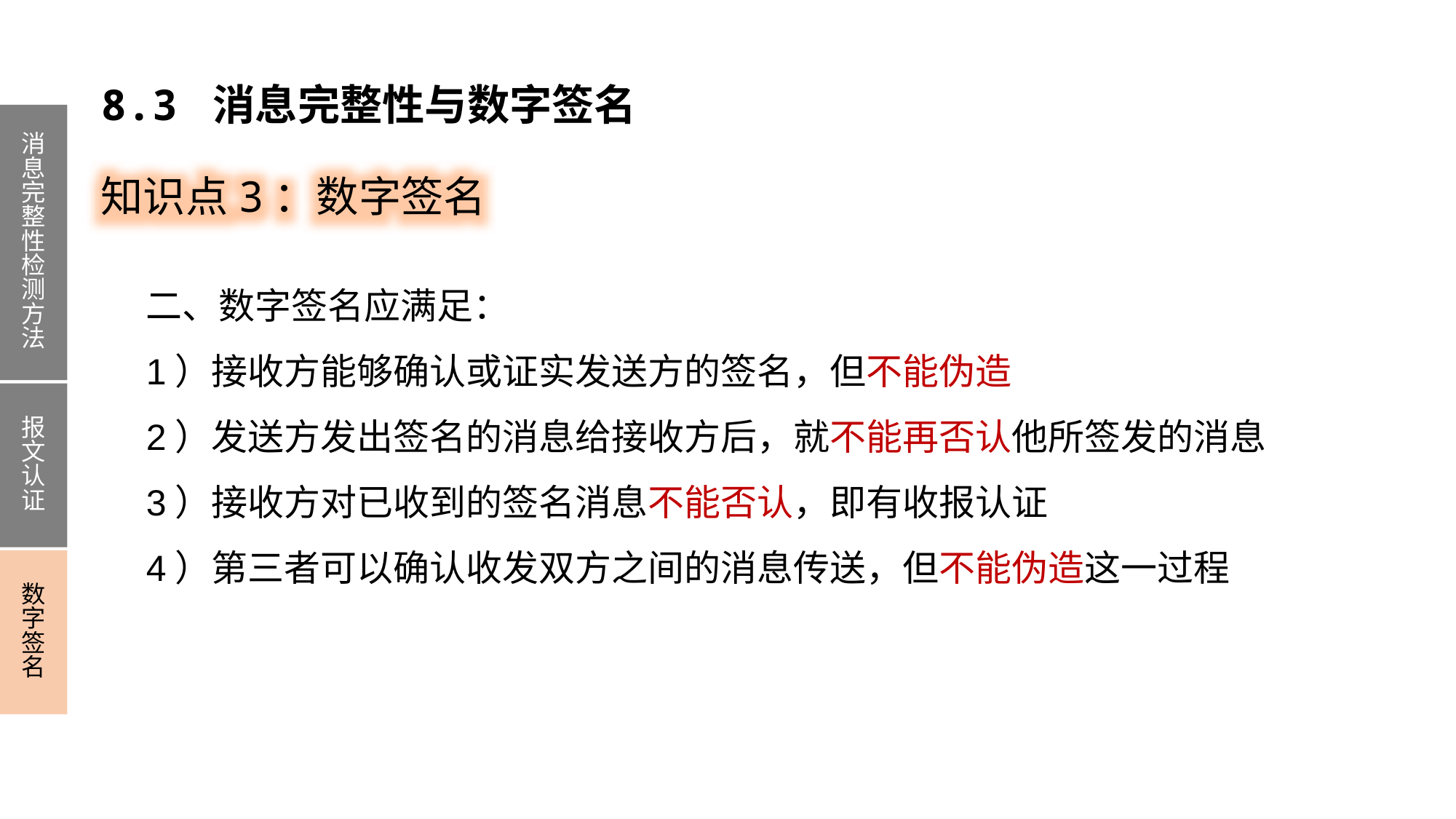

8.3 消息完整性与数字签名
消息完整性检测方法
报文认证
数字签名
知识点3：数字签名
二、数字签名应满足：
1）接收方能够确认或证实发送方的签名，但不能伪造
2）发送方发出签名的消息给接收方后，就不能再否认他所签发的消息
3）接收方对已收到的签名消息不能否认，即有收报认证
4）第三者可以确认收发双方之间的消息传送，但不能伪造这一过程